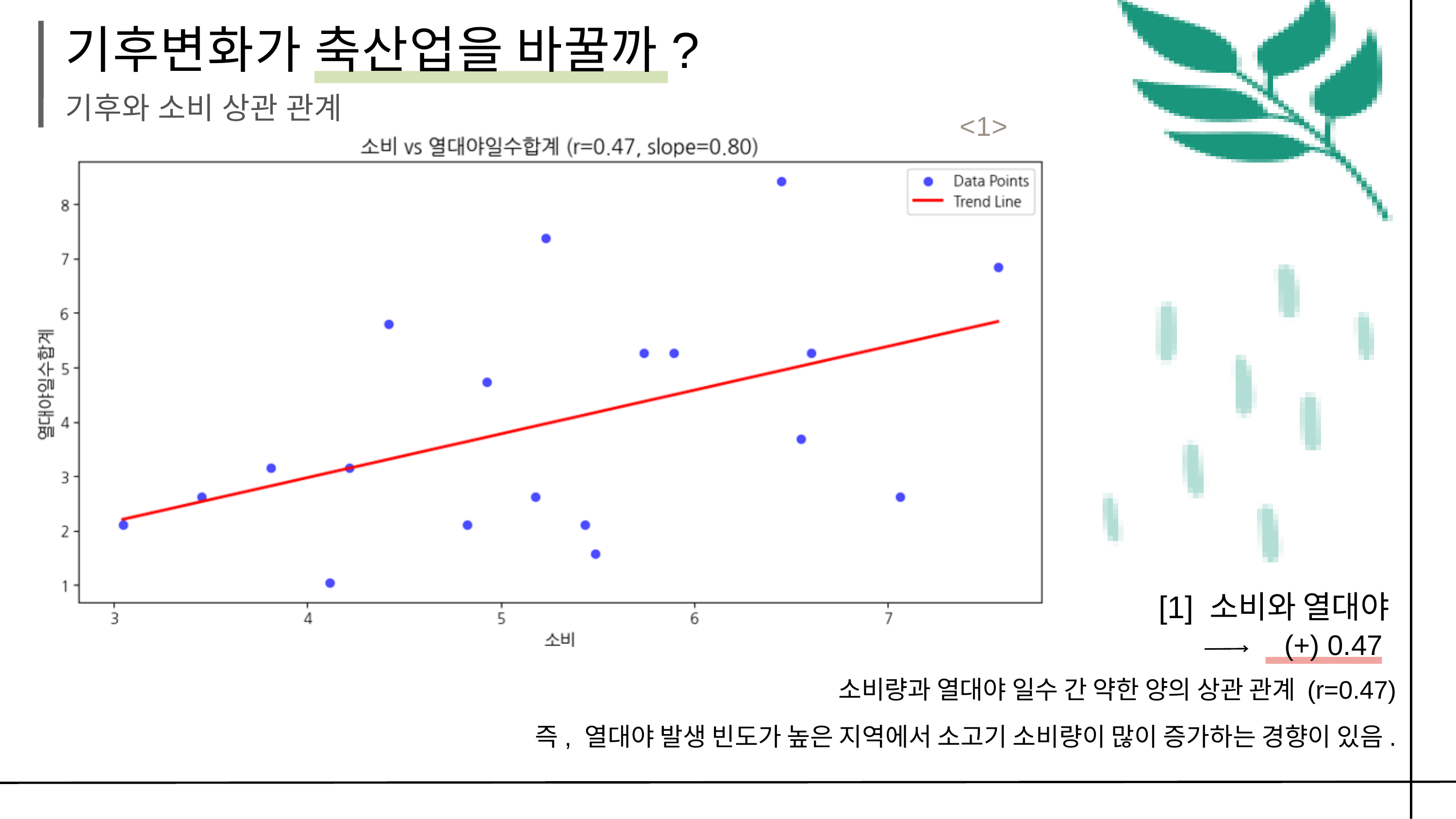

기후변화가 축산업을 바꿀까?
기후와 소비 상관 관계
<1>

[1] 소비와 열대야

(+) 0.47

소비량과 열대야 일수 간 약한 양의 상관 관계 (r=0.47)

즉, 열대야 발생 빈도가 높은 지역에서 소고기 소비량이 많이 증가하는 경향이 있음.